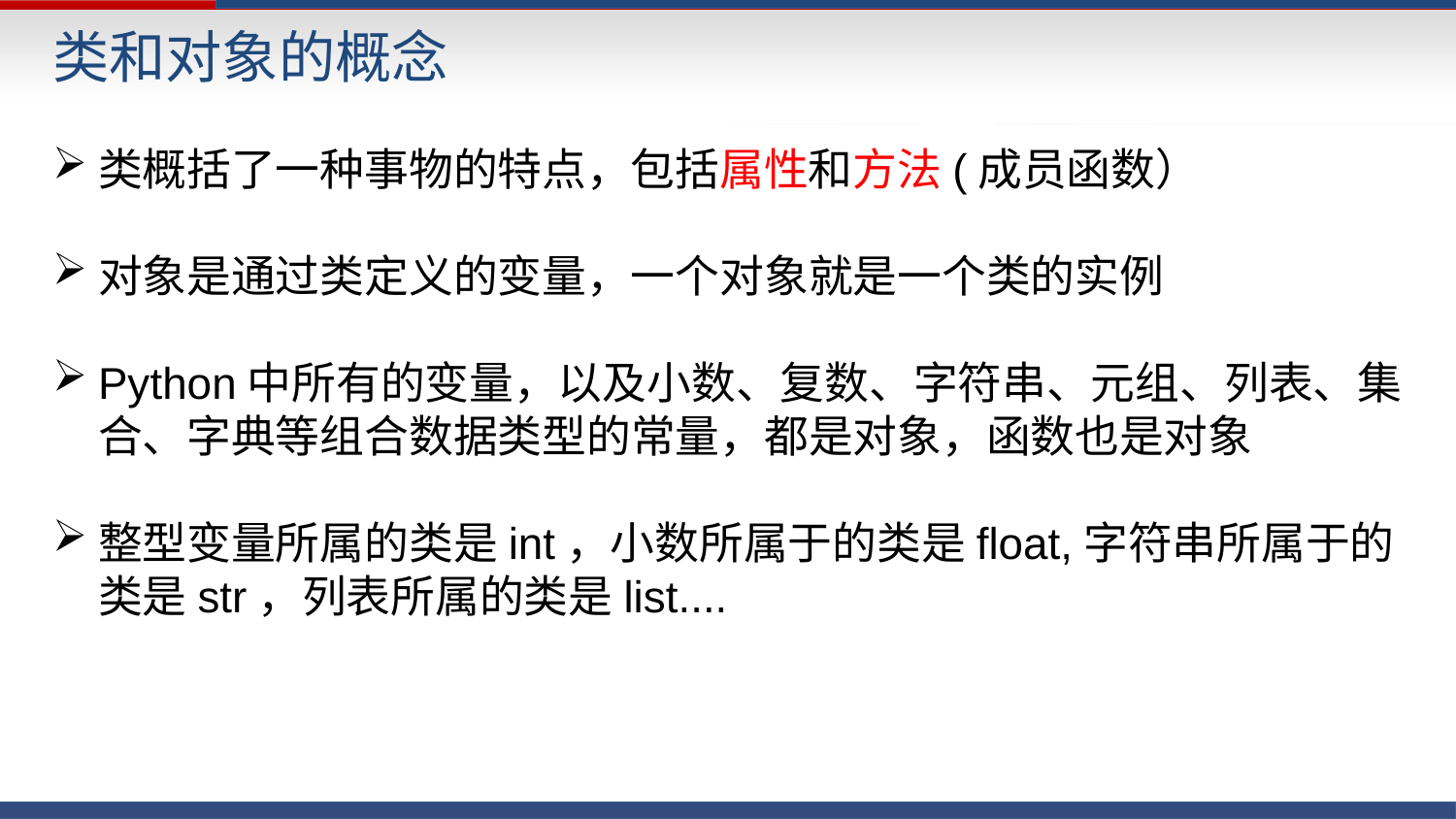

类和对象的概念
类概括了一种事物的特点，包括属性和方法(成员函数）

对象是通过类定义的变量，一个对象就是一个类的实例

Python中所有的变量，以及小数、复数、字符串、元组、列表、集合、字典等组合数据类型的常量，都是对象，函数也是对象

整型变量所属的类是int，小数所属于的类是float,字符串所属于的类是str，列表所属的类是list....